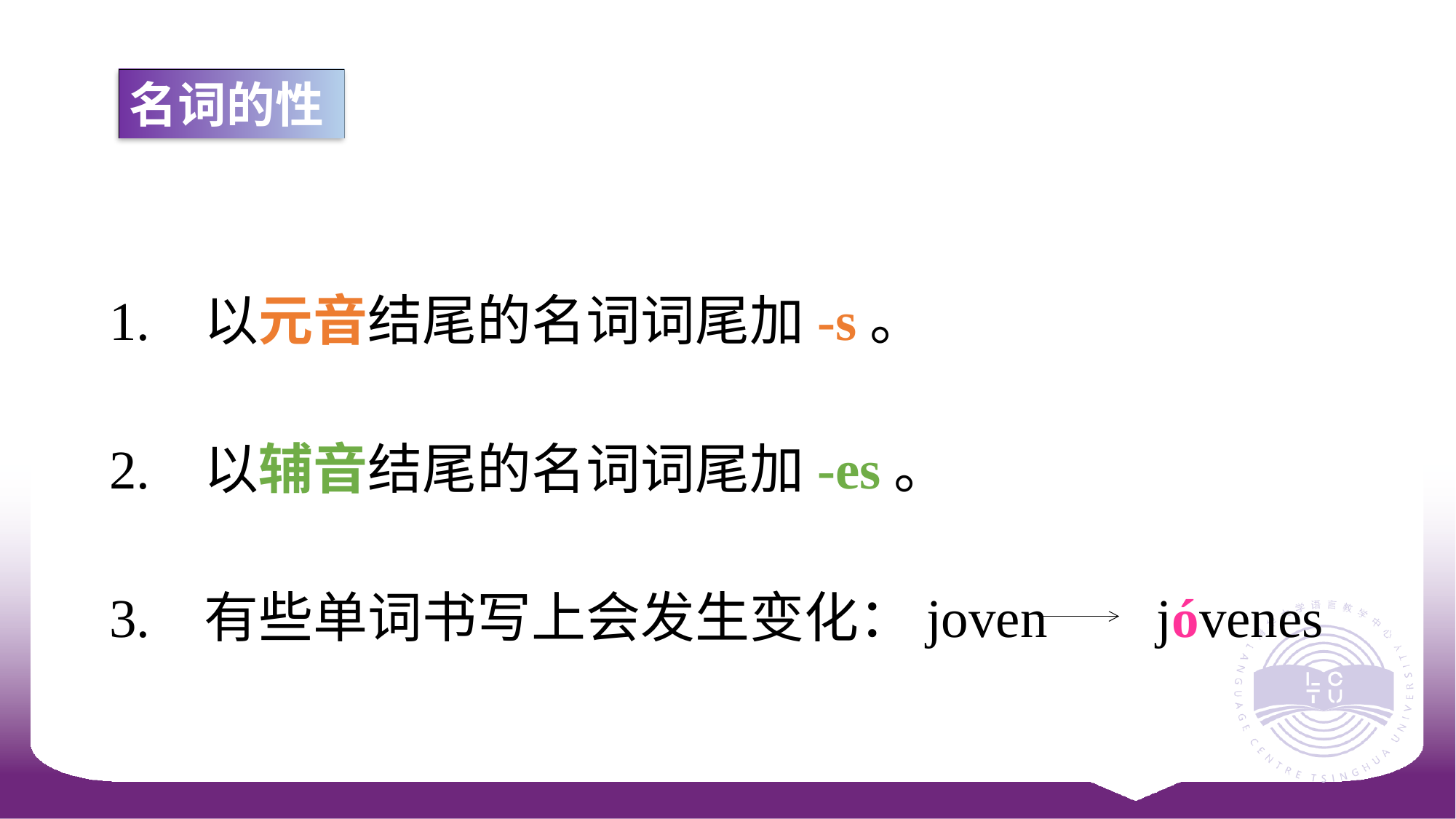

名词的性

1.   以元音结尾的名词词尾加-s。

2.   以辅音结尾的名词词尾加-es。

3.   有些单词书写上会发生变化：joven        jóvenes